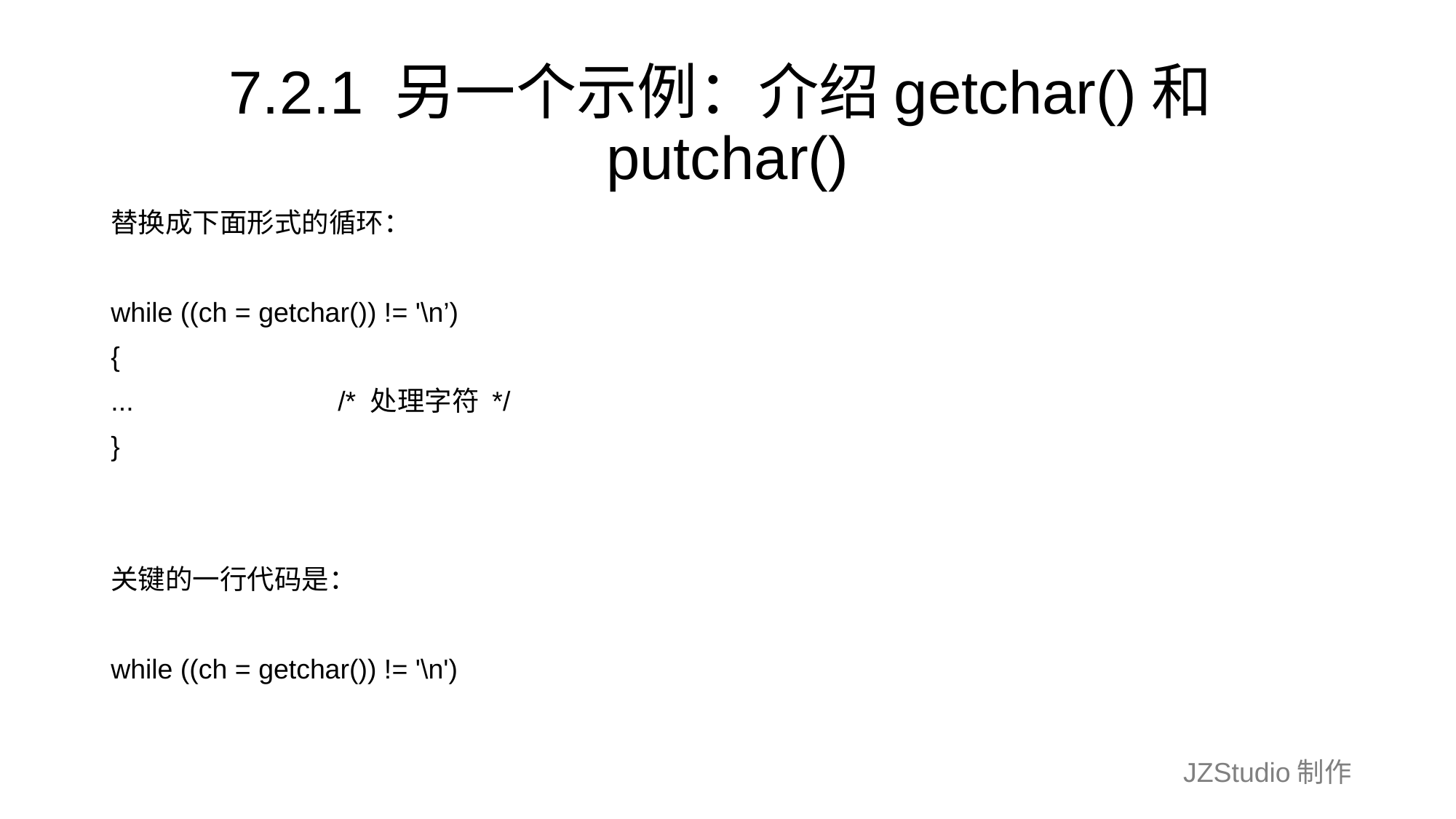

# 7.2.1 另一个示例：介绍getchar()和putchar()
替换成下面形式的循环：

while ((ch = getchar()) != '\n’)
{
...　　　　　　　/* 处理字符 */
}

关键的一行代码是：

while ((ch = getchar()) != '\n')